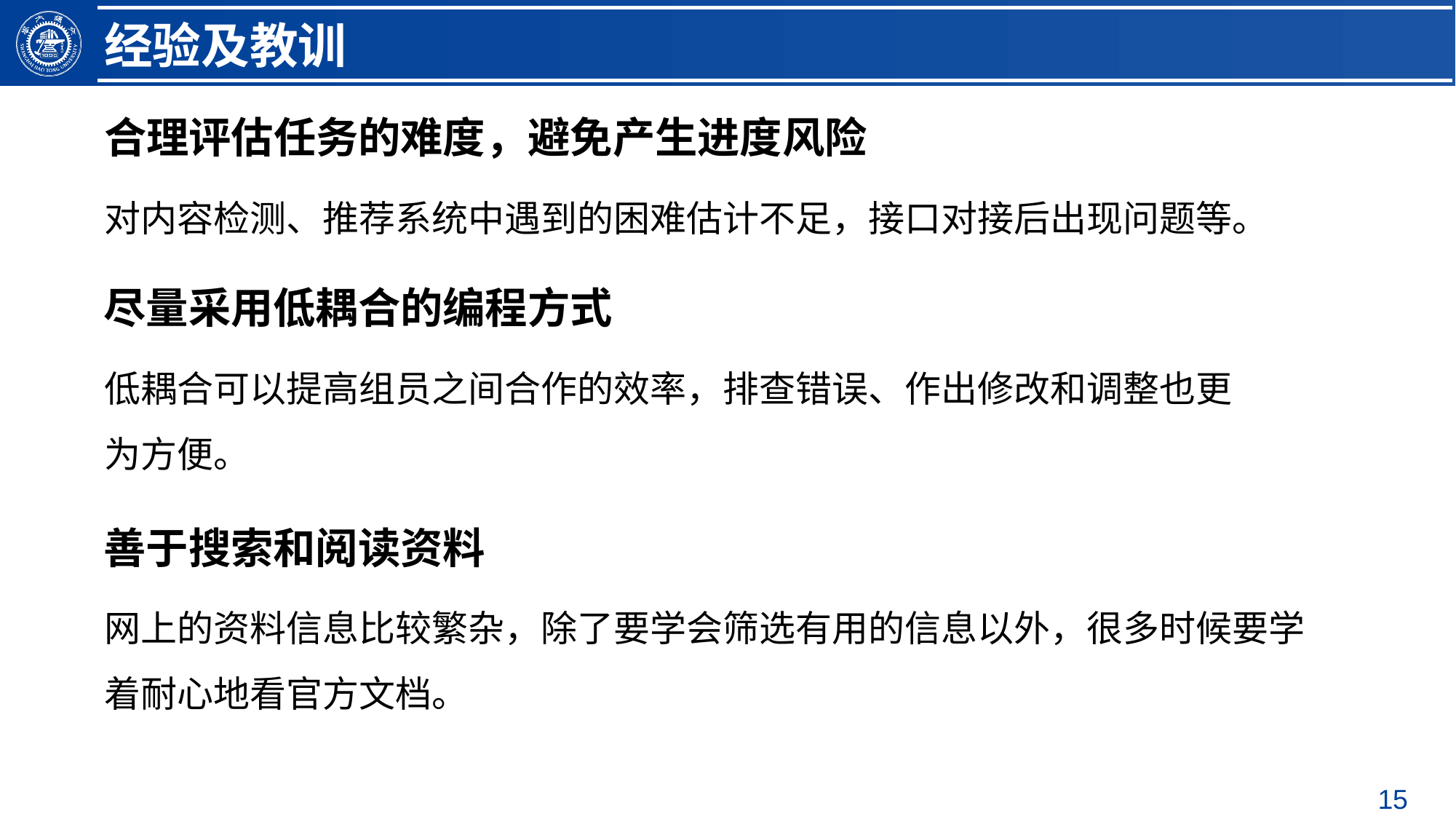

经验及教训
合理评估任务的难度，避免产生进度风险
对内容检测、推荐系统中遇到的困难估计不足，接口对接后出现问题等。
尽量采用低耦合的编程方式
低耦合可以提高组员之间合作的效率，排查错误、作出修改和调整也更为方便。
善于搜索和阅读资料
网上的资料信息比较繁杂，除了要学会筛选有用的信息以外，很多时候要学着耐心地看官方文档。
15